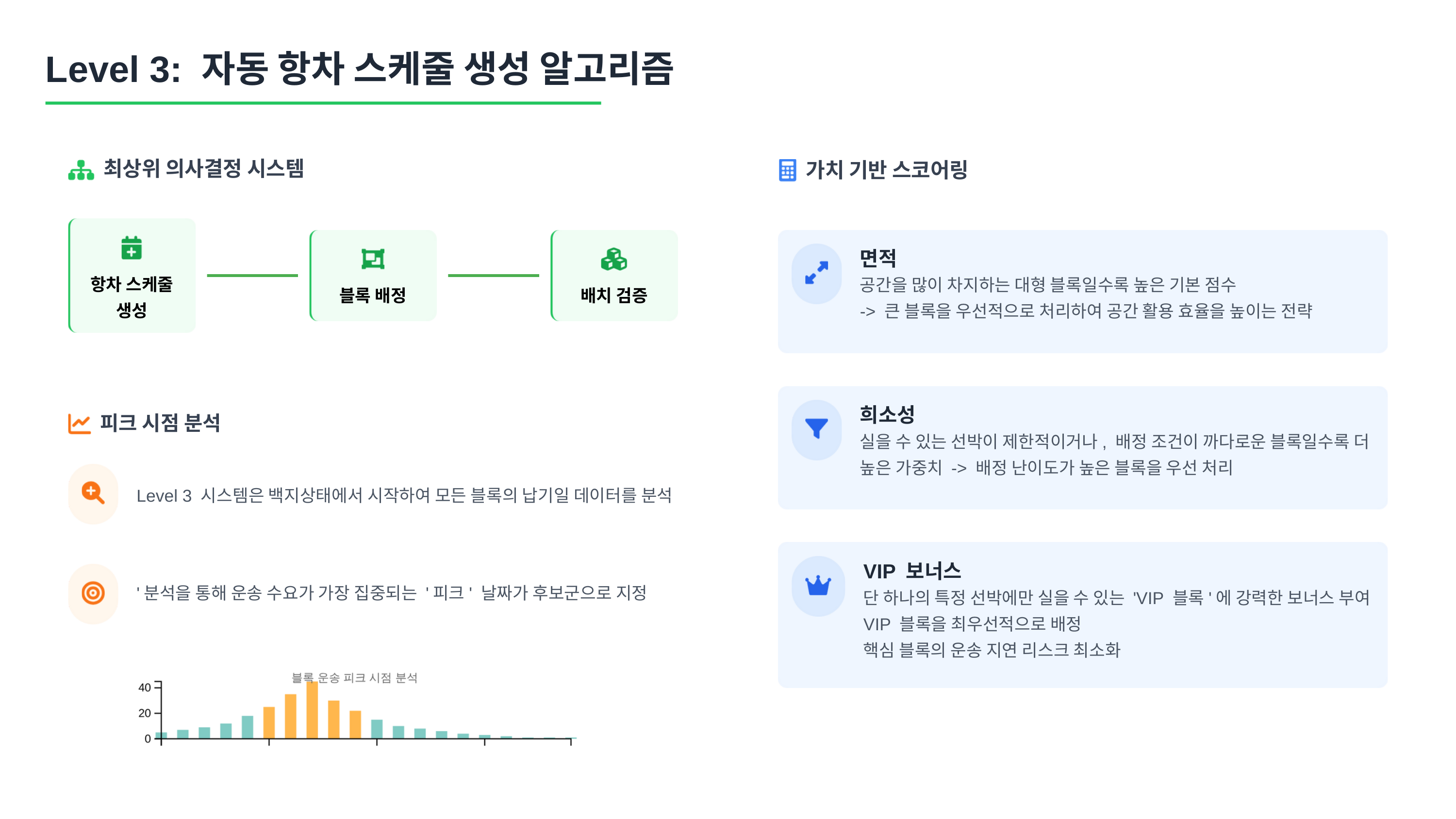

Level 3: 자동 항차 스케줄 생성 알고리즘

최상위 의사결정 시스템
가치 기반 스코어링

면적

항차 스케줄 생성
공간을 많이 차지하는 대형 블록일수록 높은 기본 점수
-> 큰 블록을 우선적으로 처리하여 공간 활용 효율을 높이는 전략

블록 배정
배치 검증

희소성

피크 시점 분석

실을 수 있는 선박이 제한적이거나, 배정 조건이 까다로운 블록일수록 더 높은 가중치 -> 배정 난이도가 높은 블록을 우선 처리

Level 3 시스템은 백지상태에서 시작하여 모든 블록의 납기일 데이터를 분석

VIP 보너스

'분석을 통해 운송 수요가 가장 집중되는 '피크' 날짜가 후보군으로 지정

단 하나의 특정 선박에만 실을 수 있는 'VIP 블록'에 강력한 보너스 부여
VIP 블록을 최우선적으로 배정
핵심 블록의 운송 지연 리스크 최소화

6 / 7